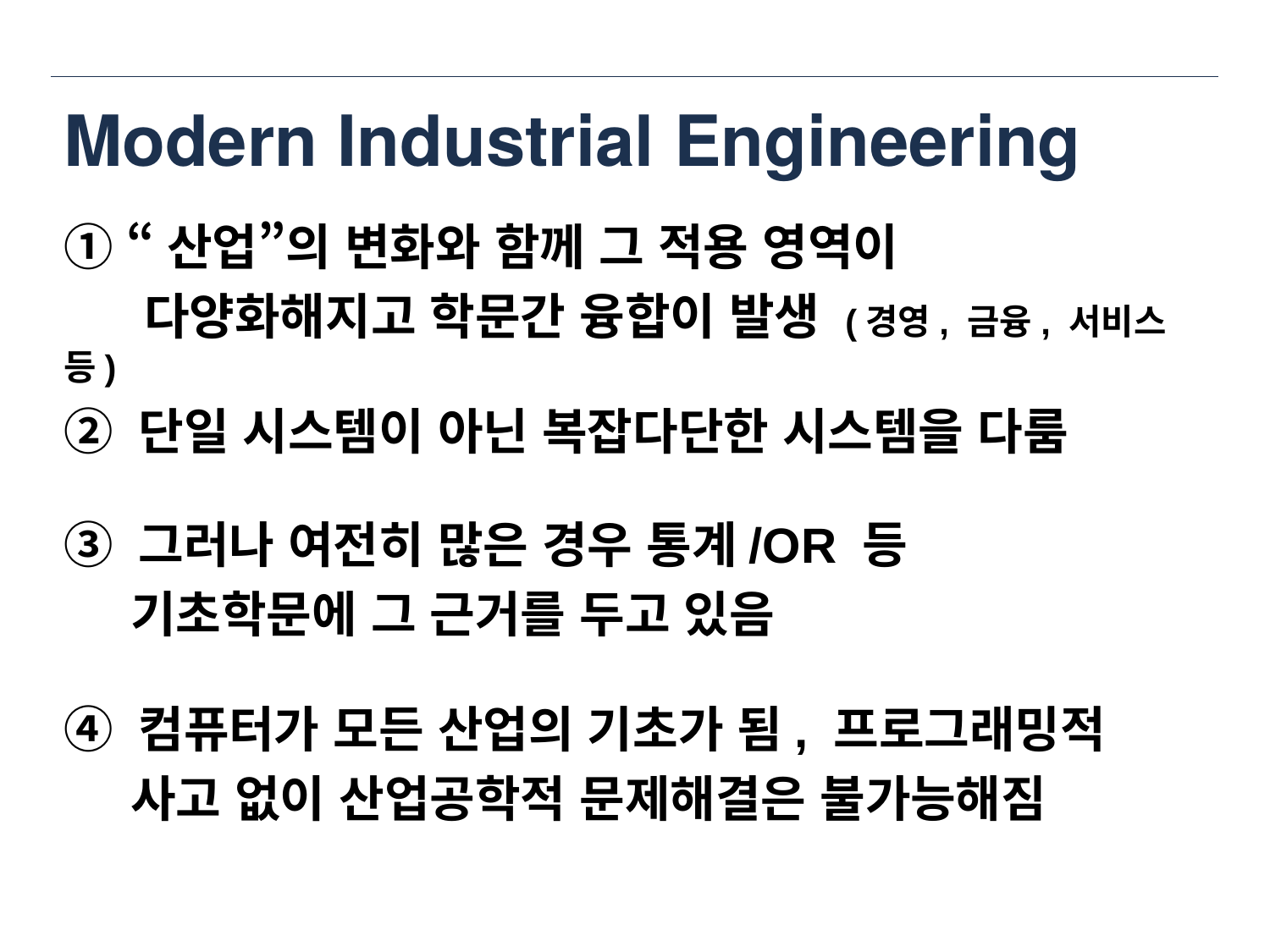

# Modern Industrial Engineering
① “산업”의 변화와 함께 그 적용 영역이
     다양화해지고 학문간 융합이 발생 (경영, 금융, 서비스 등)
② 단일 시스템이 아닌 복잡다단한 시스템을 다룸
③ 그러나 여전히 많은 경우 통계/OR 등
    기초학문에 그 근거를 두고 있음
④ 컴퓨터가 모든 산업의 기초가 됨, 프로그래밍적
    사고 없이 산업공학적 문제해결은 불가능해짐